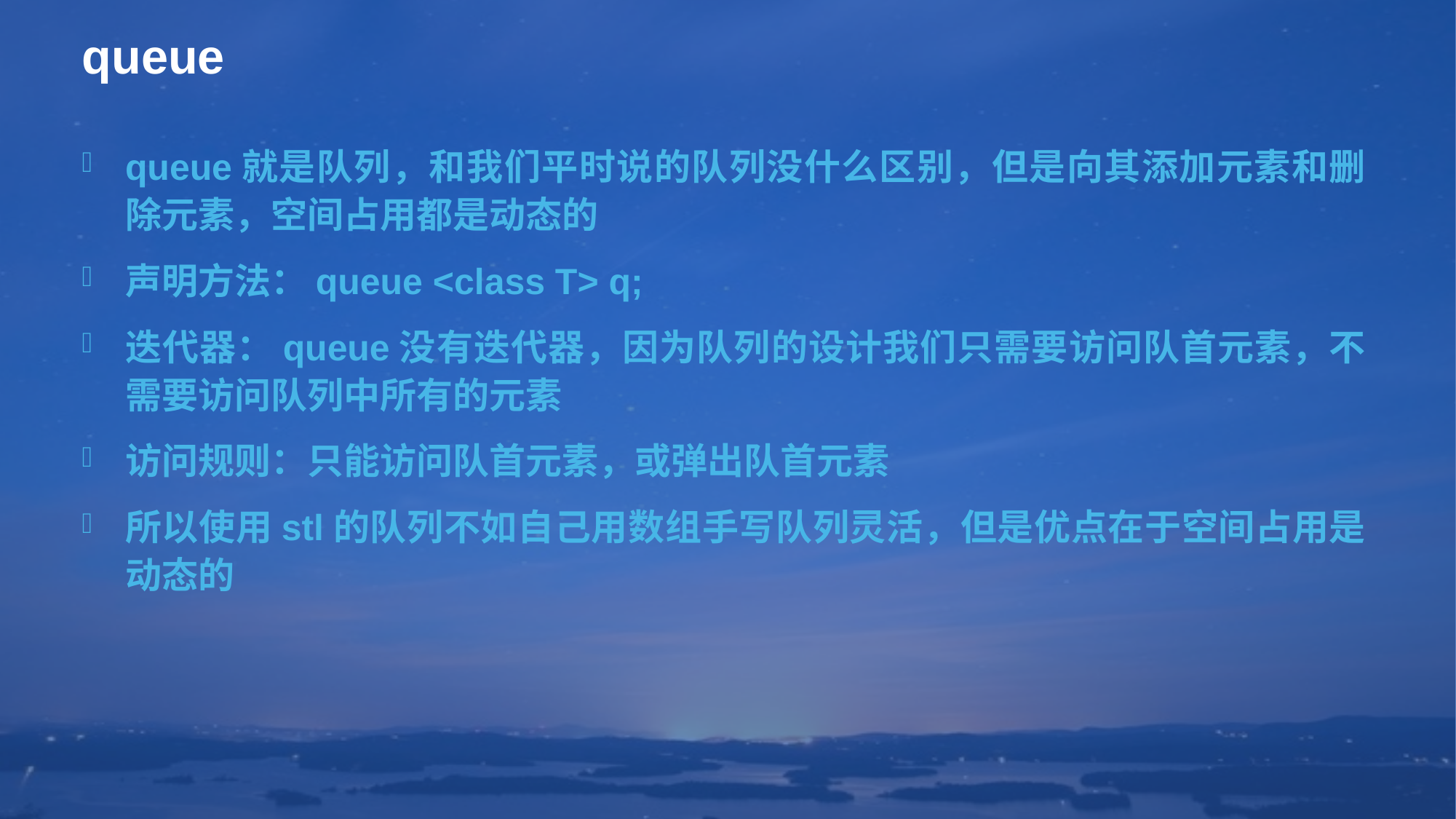

# queue
queue就是队列，和我们平时说的队列没什么区别，但是向其添加元素和删除元素，空间占用都是动态的
声明方法：queue <class T> q;
迭代器：queue没有迭代器，因为队列的设计我们只需要访问队首元素，不需要访问队列中所有的元素
访问规则：只能访问队首元素，或弹出队首元素
所以使用stl的队列不如自己用数组手写队列灵活，但是优点在于空间占用是动态的